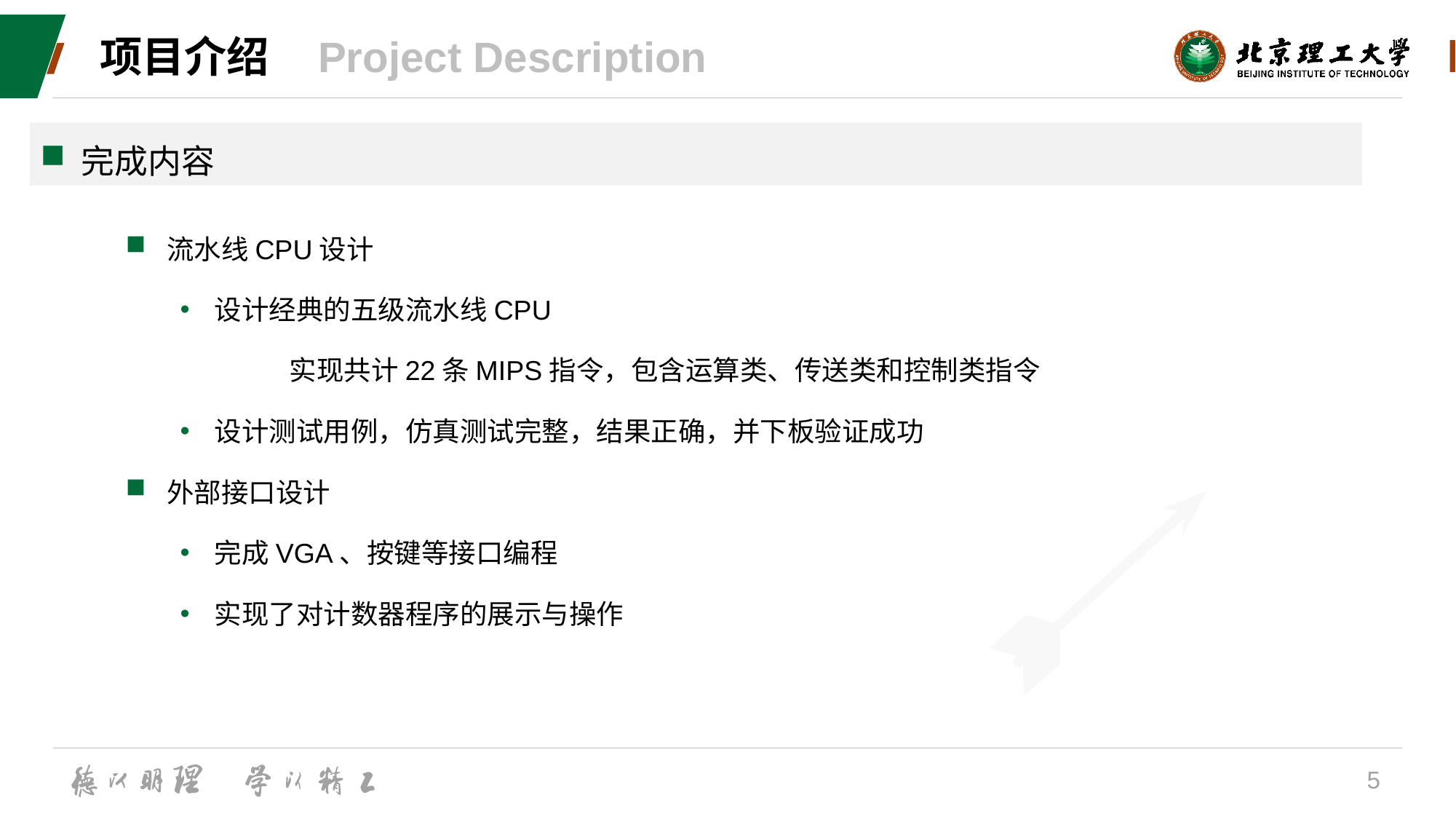

# 项目介绍    Project Description
完成内容
流水线CPU设计
设计经典的五级流水线CPU
	实现共计22条MIPS指令，包含运算类、传送类和控制类指令
设计测试用例，仿真测试完整，结果正确，并下板验证成功
外部接口设计
完成VGA、按键等接口编程
实现了对计数器程序的展示与操作